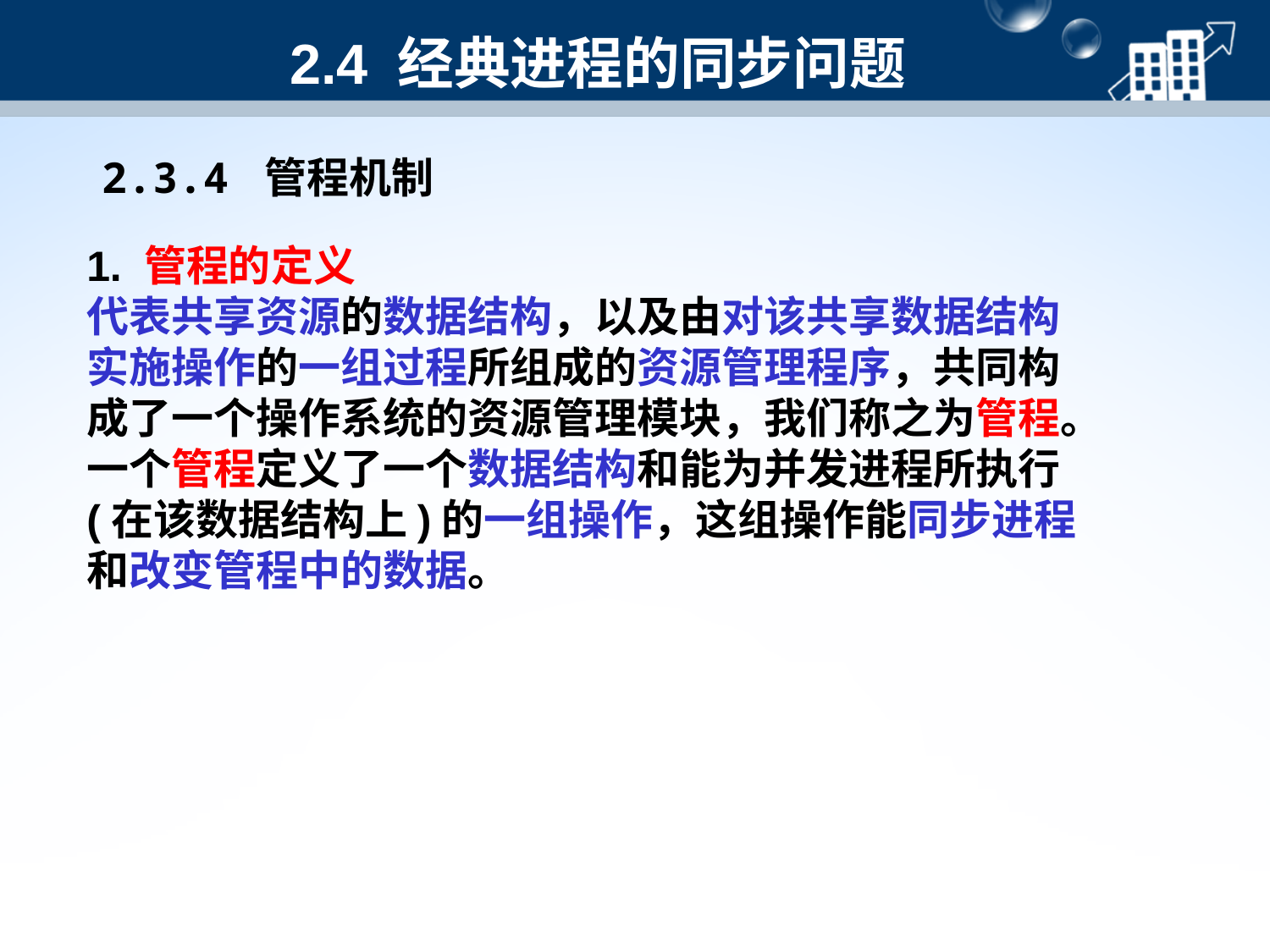

# 2.4 经典进程的同步问题
2.3.4 管程机制
1. 管程的定义
代表共享资源的数据结构，以及由对该共享数据结构实施操作的一组过程所组成的资源管理程序，共同构成了一个操作系统的资源管理模块，我们称之为管程。
一个管程定义了一个数据结构和能为并发进程所执行(在该数据结构上)的一组操作，这组操作能同步进程和改变管程中的数据。